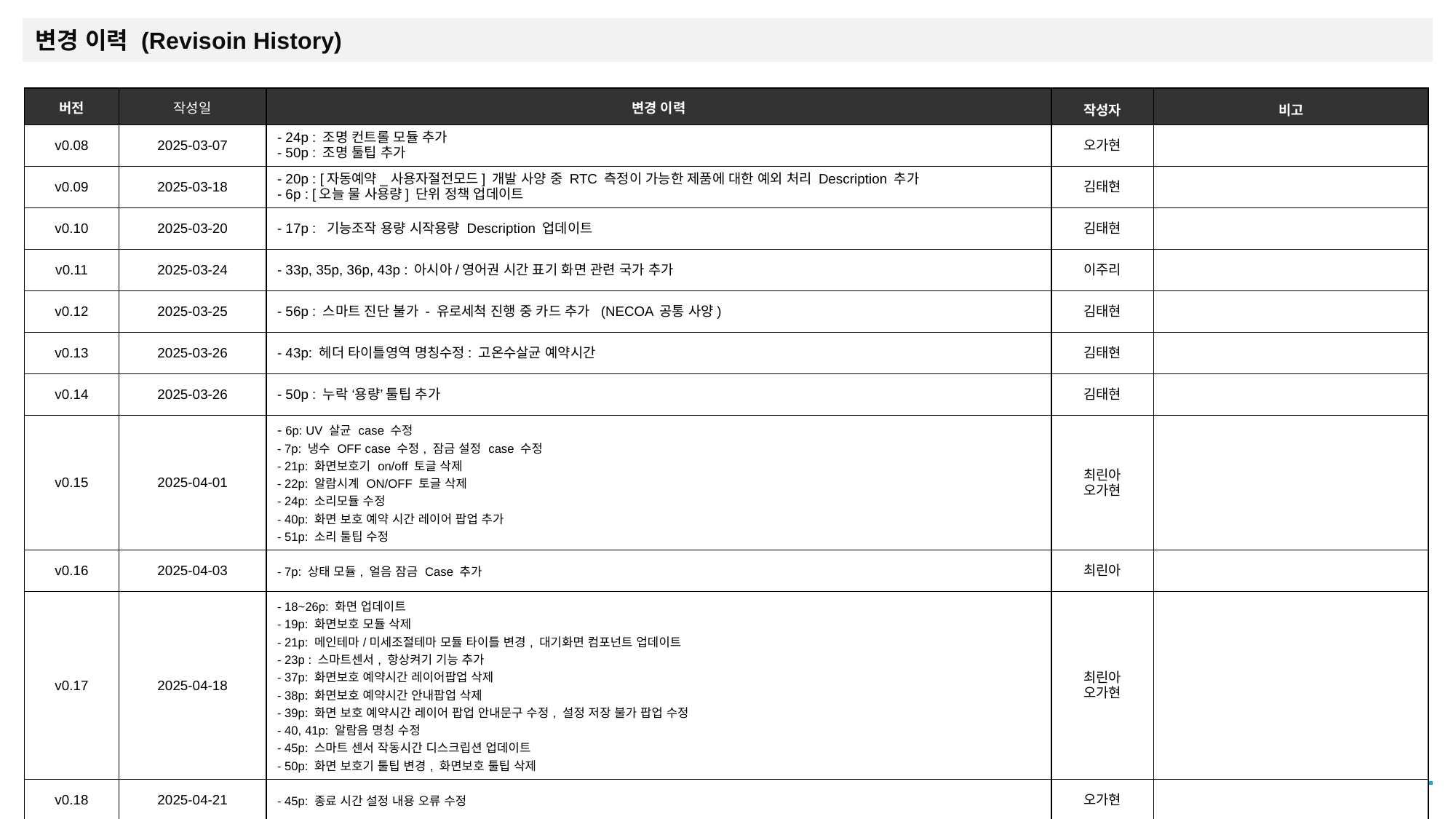

변경 이력 (Revisoin History)
| 버전 | 작성일 | 변경 이력 | 작성자 | 비고 |
| --- | --- | --- | --- | --- |
| v0.08 | 2025-03-07 | - 24p : 조명 컨트롤 모듈 추가 - 50p : 조명 툴팁 추가 | 오가현 |  |
| v0.09 | 2025-03-18 | - 20p : [자동예약\_사용자절전모드] 개발 사양 중 RTC 측정이 가능한 제품에 대한 예외 처리 Description 추가 - 6p : [오늘 물 사용량] 단위 정책 업데이트 | 김태현 |  |
| v0.10 | 2025-03-20 | - 17p : 기능조작 용량 시작용량 Description 업데이트 | 김태현 |  |
| v0.11 | 2025-03-24 | - 33p, 35p, 36p, 43p : 아시아/영어권 시간 표기 화면 관련 국가 추가 | 이주리 |  |
| v0.12 | 2025-03-25 | - 56p : 스마트 진단 불가 - 유로세척 진행 중 카드 추가 (NECOA 공통 사양) | 김태현 |  |
| v0.13 | 2025-03-26 | - 43p: 헤더 타이틀영역 명칭수정: 고온수살균 예약시간 | 김태현 |  |
| v0.14 | 2025-03-26 | - 50p : 누락 ‘용량’ 툴팁 추가 | 김태현 |  |
| v0.15 | 2025-04-01 | - 6p: UV 살균 case 수정 - 7p: 냉수 OFF case 수정, 잠금 설정 case 수정 - 21p: 화면보호기 on/off 토글 삭제 - 22p: 알람시계 ON/OFF 토글 삭제 - 24p: 소리모듈 수정 - 40p: 화면 보호 예약 시간 레이어 팝업 추가 - 51p: 소리 툴팁 수정 | 최린아 오가현 |  |
| v0.16 | 2025-04-03 | - 7p: 상태 모듈, 얼음 잠금 Case 추가 | 최린아 |  |
| v0.17 | 2025-04-18 | - 18~26p: 화면 업데이트 - 19p: 화면보호 모듈 삭제 - 21p: 메인테마/미세조절테마 모듈 타이틀 변경, 대기화면 컴포넌트 업데이트 - 23p : 스마트센서, 항상켜기 기능 추가 - 37p: 화면보호 예약시간 레이어팝업 삭제 - 38p: 화면보호 예약시간 안내팝업 삭제 - 39p: 화면 보호 예약시간 레이어 팝업 안내문구 수정, 설정 저장 불가 팝업 수정 - 40, 41p: 알람음 명칭 수정 - 45p: 스마트 센서 작동시간 디스크립션 업데이트 - 50p: 화면 보호기 툴팁 변경, 화면보호 툴팁 삭제 | 최린아 오가현 |  |
| v0.18 | 2025-04-21 | - 45p: 종료 시간 설정 내용 오류 수정 | 오가현 |  |
| v0.19 | 2025-04-23 | - 23p: 소리 컴포넌트 설명 수정 - 29p: MY 워터 용량 설정 값 범위 수정 - 41p: 알람음 설정 영역 노출상태에서 비노출 정의 업데이트 | 오가현/김태현 |  |
| v0.20 | 2025-04-25 | - 21p: 메인테마 변경 시 미세조절테마 변경 정책 추가 | 오가현 |  |
| v0.21 | 2025-04-29 | - 19p: 화면보호 모듈 복원, 화면보호기 모듈 삭제 - 37, 38p: 화면보호 예약시간 레이어팝업 복원 - 50p: 화면보호 툴팁 복원, 화면보호기 툴팁 삭제 | 오가현 |  |
page 3